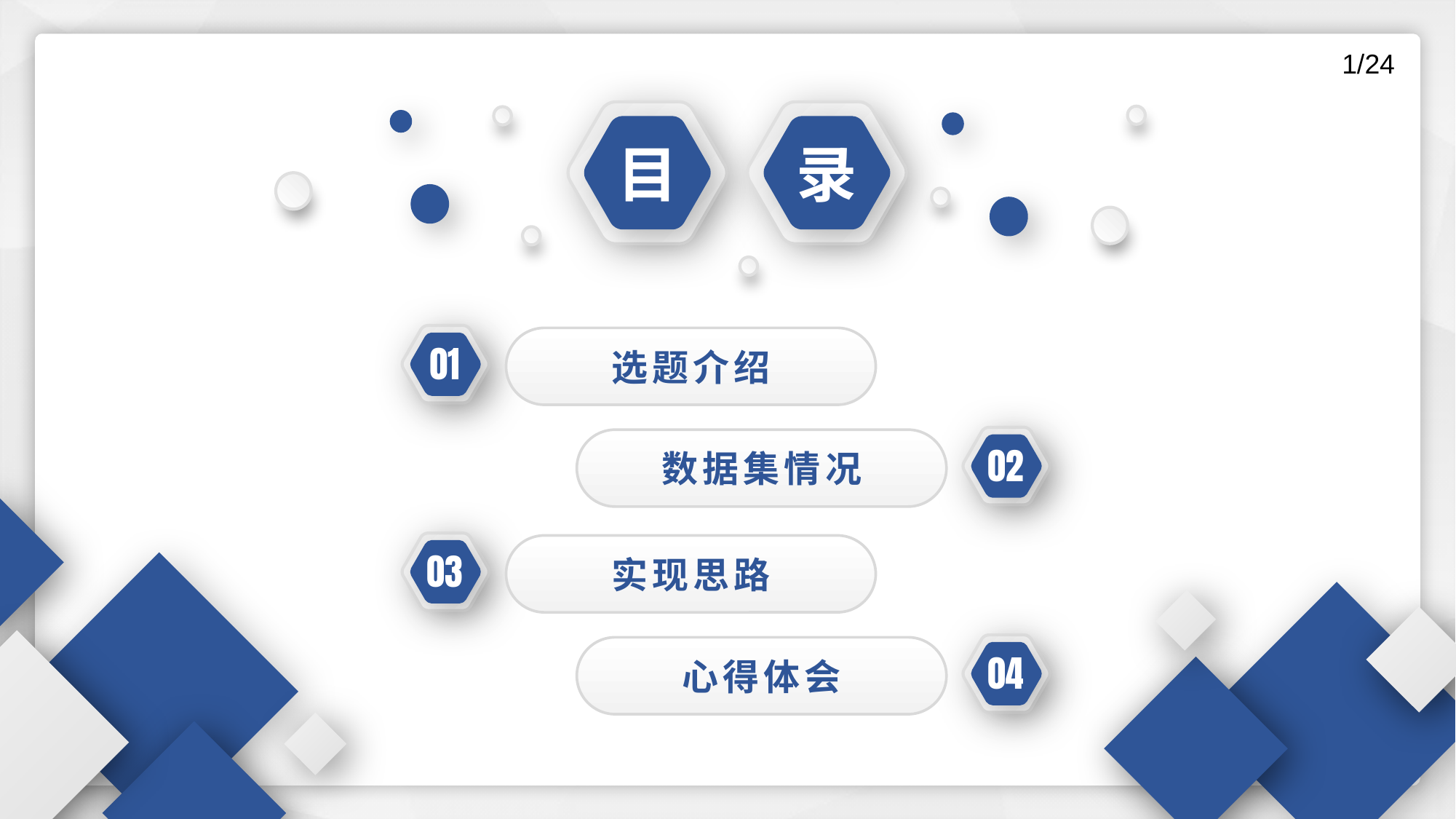

1/24

目

录

01
选题介绍

数据集情况

02

03
实现思路

心得体会

04